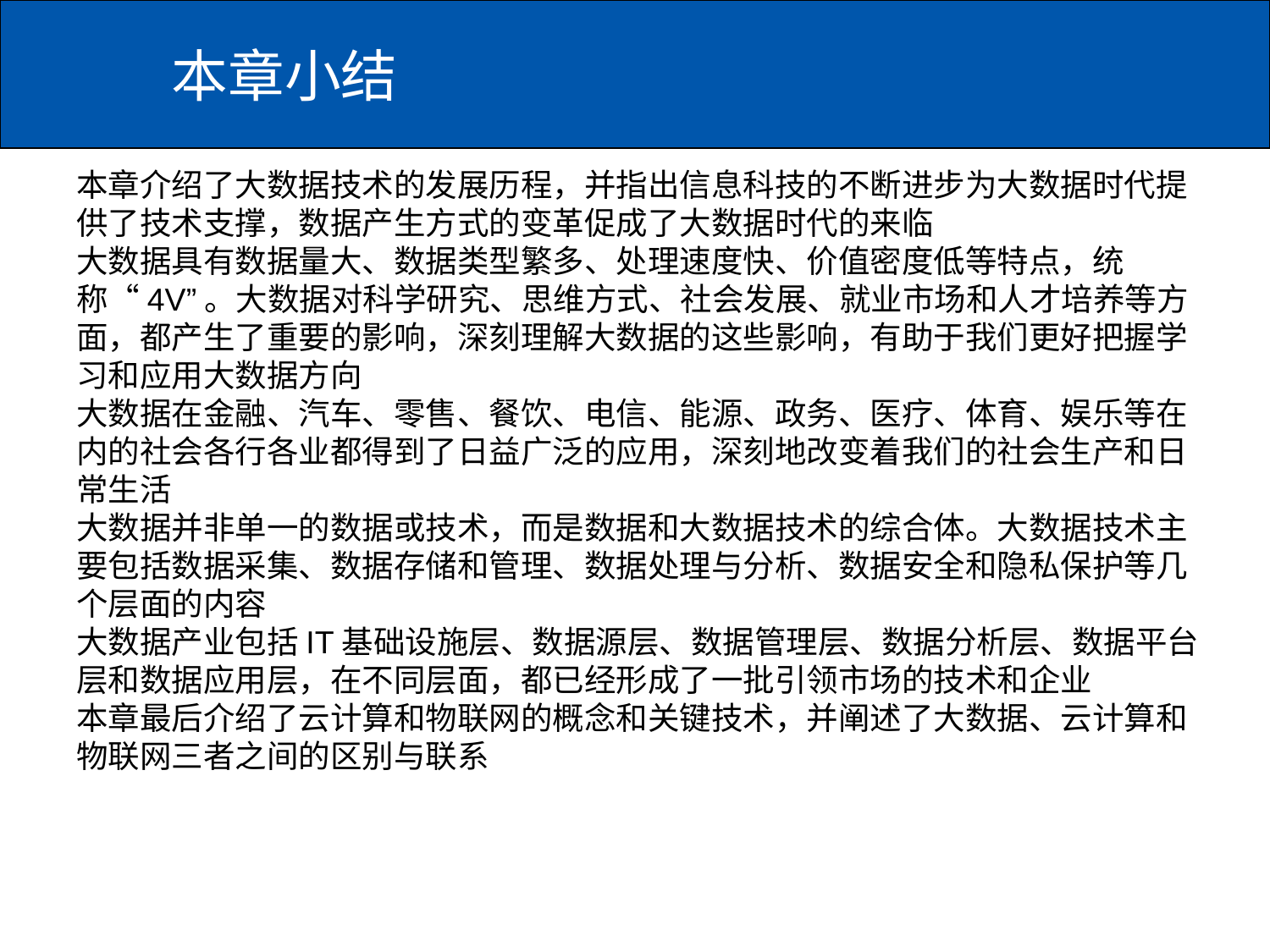

# 本章小结
本章介绍了大数据技术的发展历程，并指出信息科技的不断进步为大数据时代提供了技术支撑，数据产生方式的变革促成了大数据时代的来临
大数据具有数据量大、数据类型繁多、处理速度快、价值密度低等特点，统称“4V”。大数据对科学研究、思维方式、社会发展、就业市场和人才培养等方面，都产生了重要的影响，深刻理解大数据的这些影响，有助于我们更好把握学习和应用大数据方向
大数据在金融、汽车、零售、餐饮、电信、能源、政务、医疗、体育、娱乐等在内的社会各行各业都得到了日益广泛的应用，深刻地改变着我们的社会生产和日常生活
大数据并非单一的数据或技术，而是数据和大数据技术的综合体。大数据技术主要包括数据采集、数据存储和管理、数据处理与分析、数据安全和隐私保护等几个层面的内容
大数据产业包括IT基础设施层、数据源层、数据管理层、数据分析层、数据平台层和数据应用层，在不同层面，都已经形成了一批引领市场的技术和企业
本章最后介绍了云计算和物联网的概念和关键技术，并阐述了大数据、云计算和物联网三者之间的区别与联系